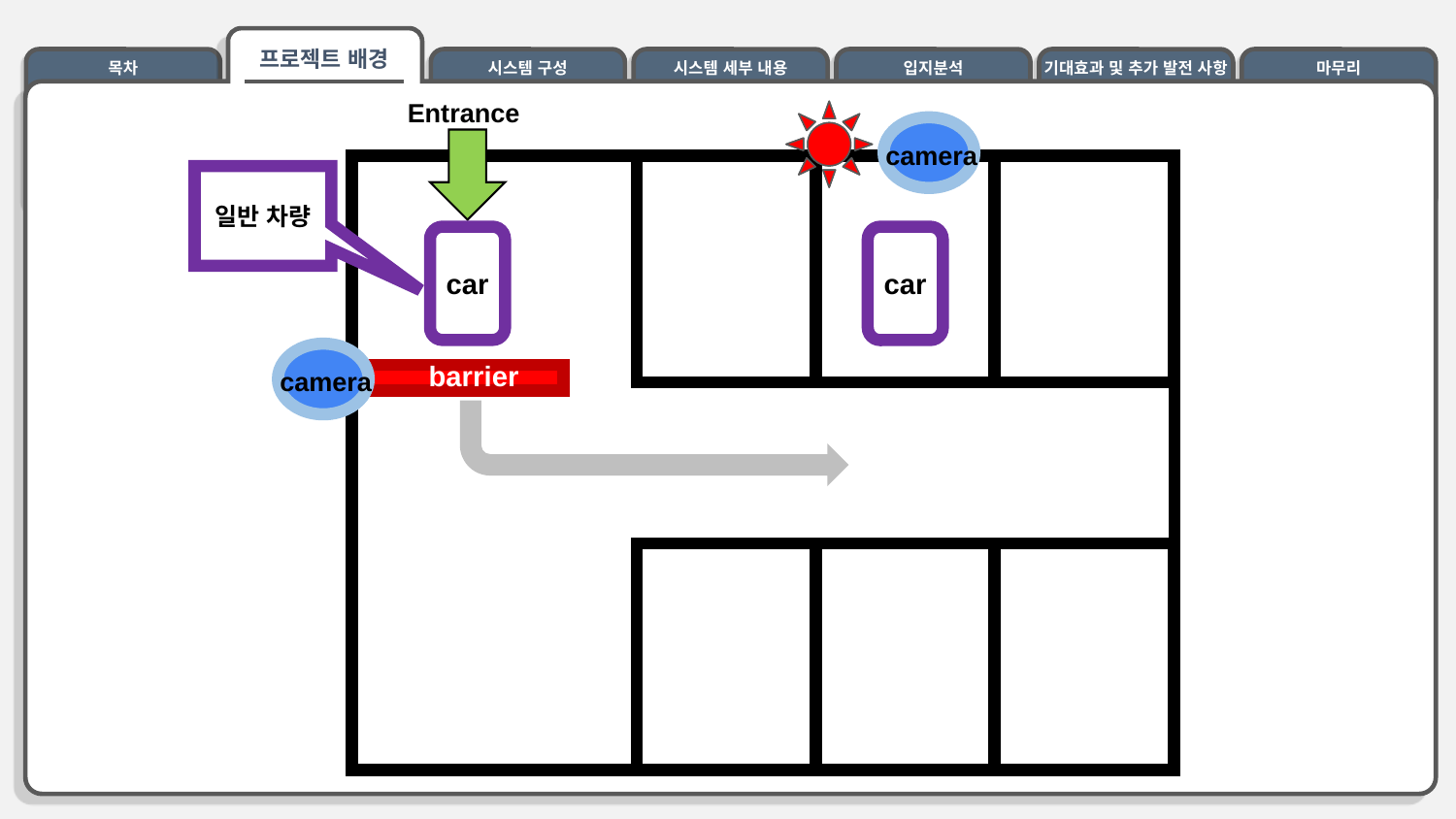

프로젝트 배경
목차
시스템 구성
시스템 세부 내용

입지분석
기대효과 및 추가 발전 사항

마무리
Entrance

camera

일반 차량
car
car

camera
barrier